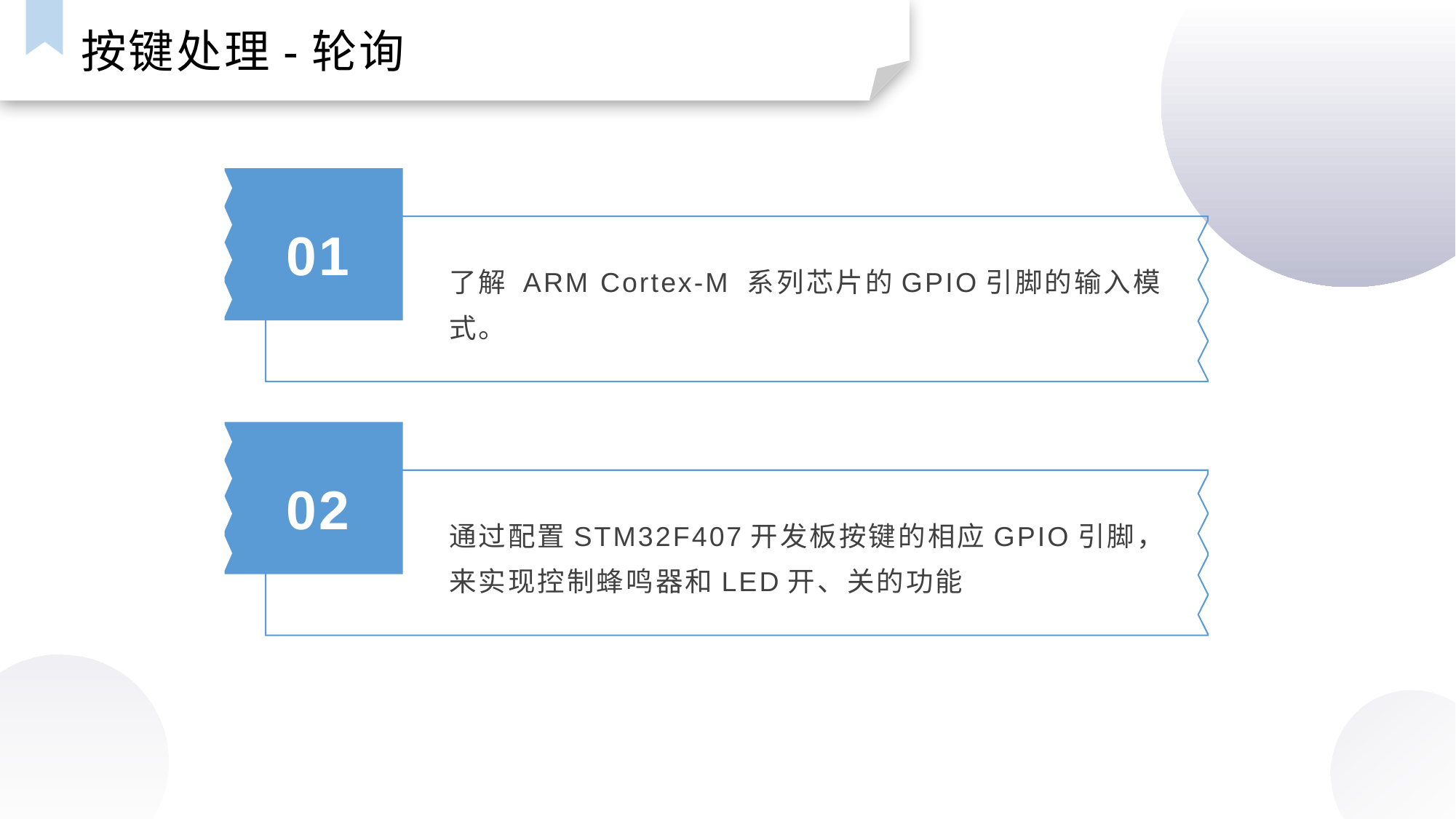

按键处理-轮询

01

了解 ARM Cortex-M 系列芯片的GPIO引脚的输入模式。

02

通过配置STM32F407开发板按键的相应GPIO引脚，来实现控制蜂鸣器和LED开、关的功能